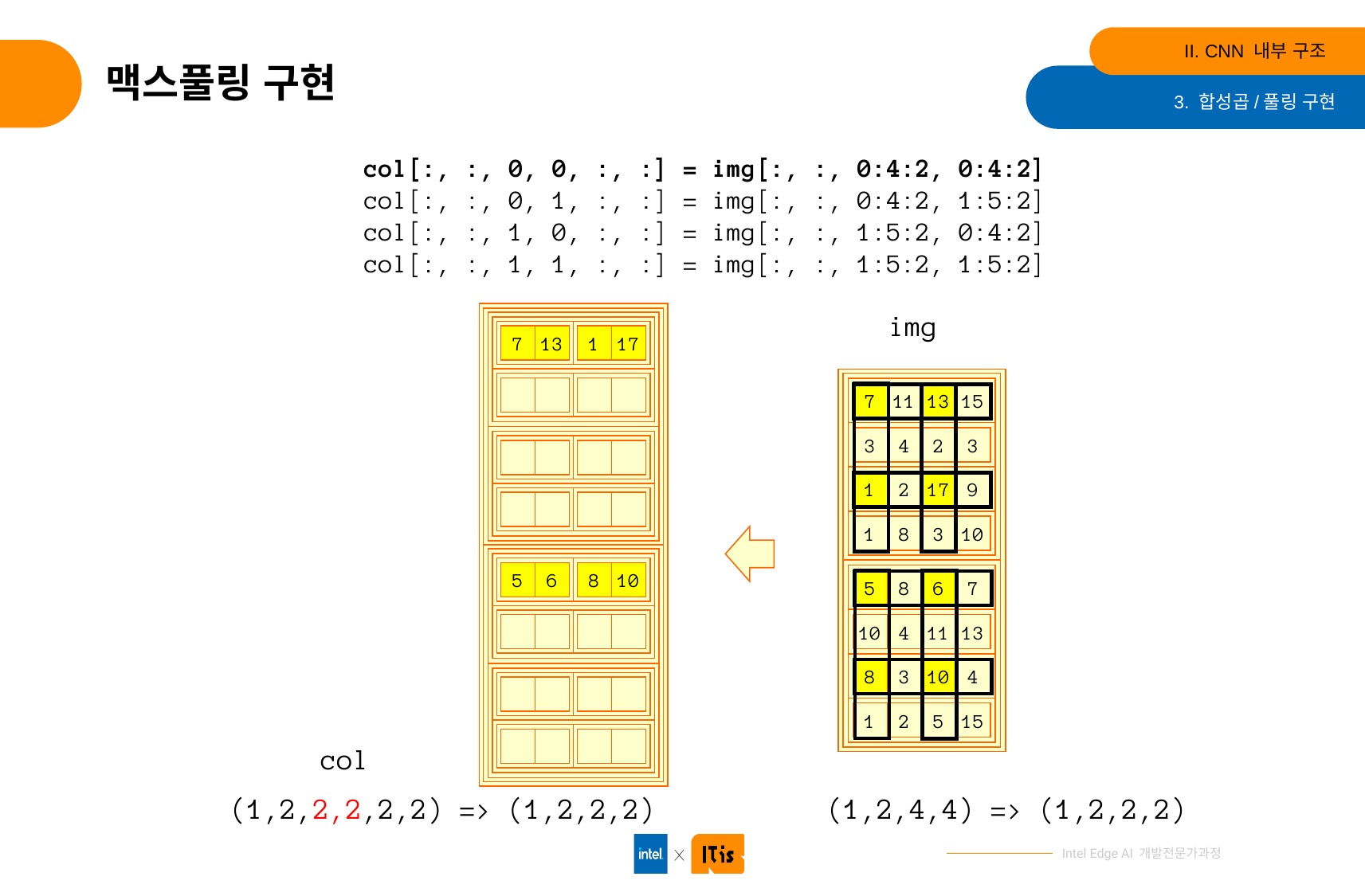

II. CNN 내부 구조
# 맥스풀링 구현
3. 합성곱/풀링 구현
col[:, :, 0, 0, :, :] = img[:, :, 0:4:2, 0:4:2]
col[:, :, 0, 1, :, :] = img[:, :, 0:4:2, 1:5:2]
col[:, :, 1, 0, :, :] = img[:, :, 1:5:2, 0:4:2]
col[:, :, 1, 1, :, :] = img[:, :, 1:5:2, 1:5:2]
img

1
17
7
13

7
11
13
15

3
4
2
3

1
2
17
9

1
8
3
10

8
10
5
6

5
8
6
7

10
4
11
13

8
3
10
4

1
2
5
15

col
(1,2,2,2,2,2) => (1,2,2,2)
(1,2,4,4) => (1,2,2,2)